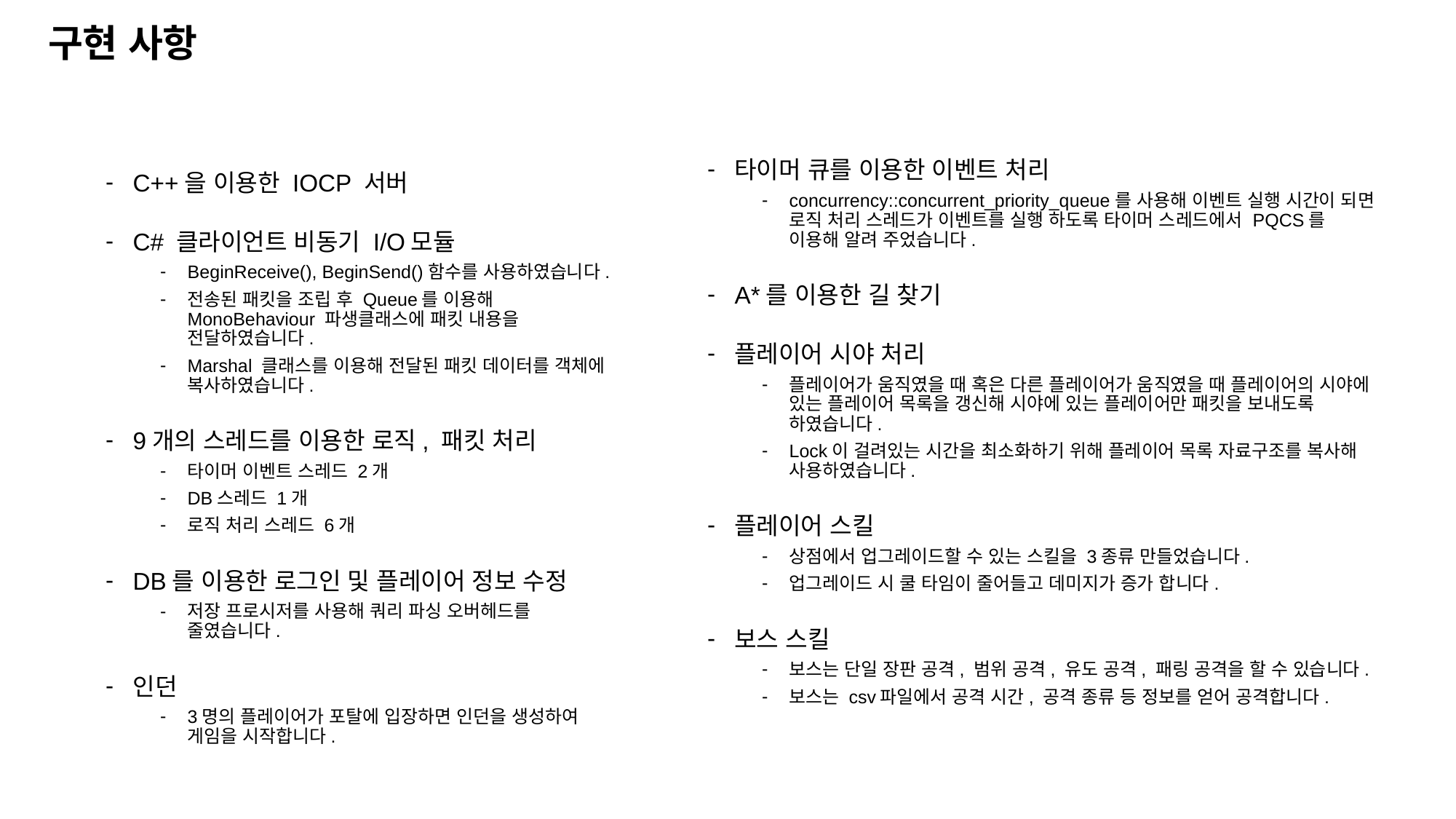

구현 사항
C++을 이용한 IOCP 서버
C# 클라이언트 비동기 I/O모듈
BeginReceive(), BeginSend()함수를 사용하였습니다.
전송된 패킷을 조립 후 Queue를 이용해 MonoBehaviour 파생클래스에 패킷 내용을 전달하였습니다.
Marshal 클래스를 이용해 전달된 패킷 데이터를 객체에 복사하였습니다.
9개의 스레드를 이용한 로직, 패킷 처리
타이머 이벤트 스레드 2개
DB스레드 1개
로직 처리 스레드 6개
DB를 이용한 로그인 및 플레이어 정보 수정
저장 프로시저를 사용해 쿼리 파싱 오버헤드를 줄였습니다.
인던
3명의 플레이어가 포탈에 입장하면 인던을 생성하여 게임을 시작합니다.

타이머 큐를 이용한 이벤트 처리
concurrency::concurrent_priority_queue를 사용해 이벤트 실행 시간이 되면 로직 처리 스레드가 이벤트를 실행 하도록 타이머 스레드에서 PQCS를 이용해 알려 주었습니다.
A*를 이용한 길 찾기
플레이어 시야 처리
플레이어가 움직였을 때 혹은 다른 플레이어가 움직였을 때 플레이어의 시야에 있는 플레이어 목록을 갱신해 시야에 있는 플레이어만 패킷을 보내도록 하였습니다.
Lock이 걸려있는 시간을 최소화하기 위해 플레이어 목록 자료구조를 복사해 사용하였습니다.
플레이어 스킬
상점에서 업그레이드할 수 있는 스킬을 3종류 만들었습니다.
업그레이드 시 쿨 타임이 줄어들고 데미지가 증가 합니다.
보스 스킬
보스는 단일 장판 공격, 범위 공격, 유도 공격, 패링 공격을 할 수 있습니다.
보스는 csv파일에서 공격 시간, 공격 종류 등 정보를 얻어 공격합니다.